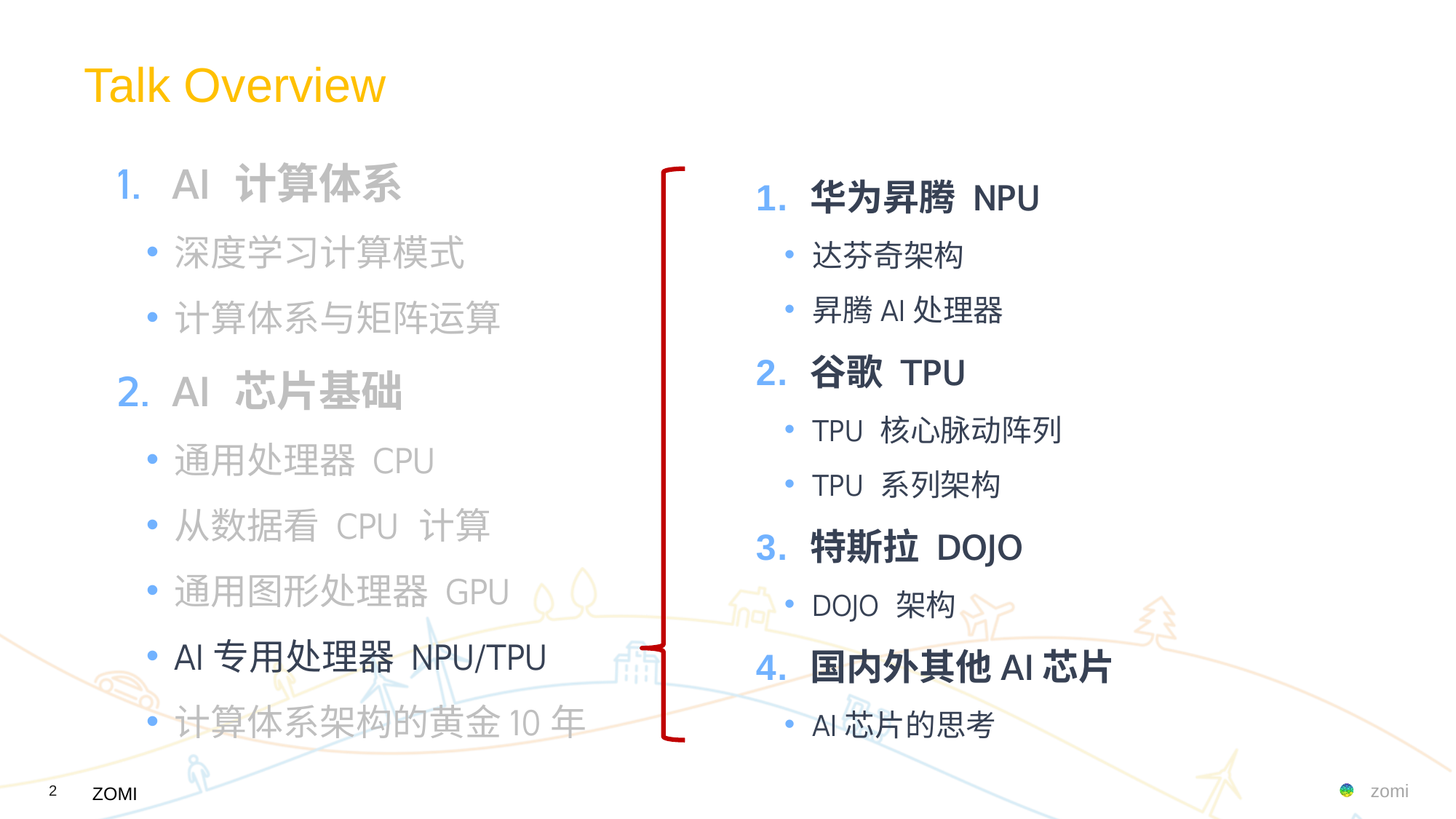

Talk Overview
AI 计算体系
深度学习计算模式
计算体系与矩阵运算
AI 芯片基础
通用处理器 CPU
从数据看 CPU 计算
通用图形处理器 GPU
AI专用处理器 NPU/TPU
计算体系架构的黄金10年
华为昇腾 NPU
达芬奇架构
昇腾AI处理器
谷歌 TPU
TPU 核心脉动阵列
TPU 系列架构
特斯拉 DOJO
DOJO 架构
国内外其他AI芯片
AI芯片的思考